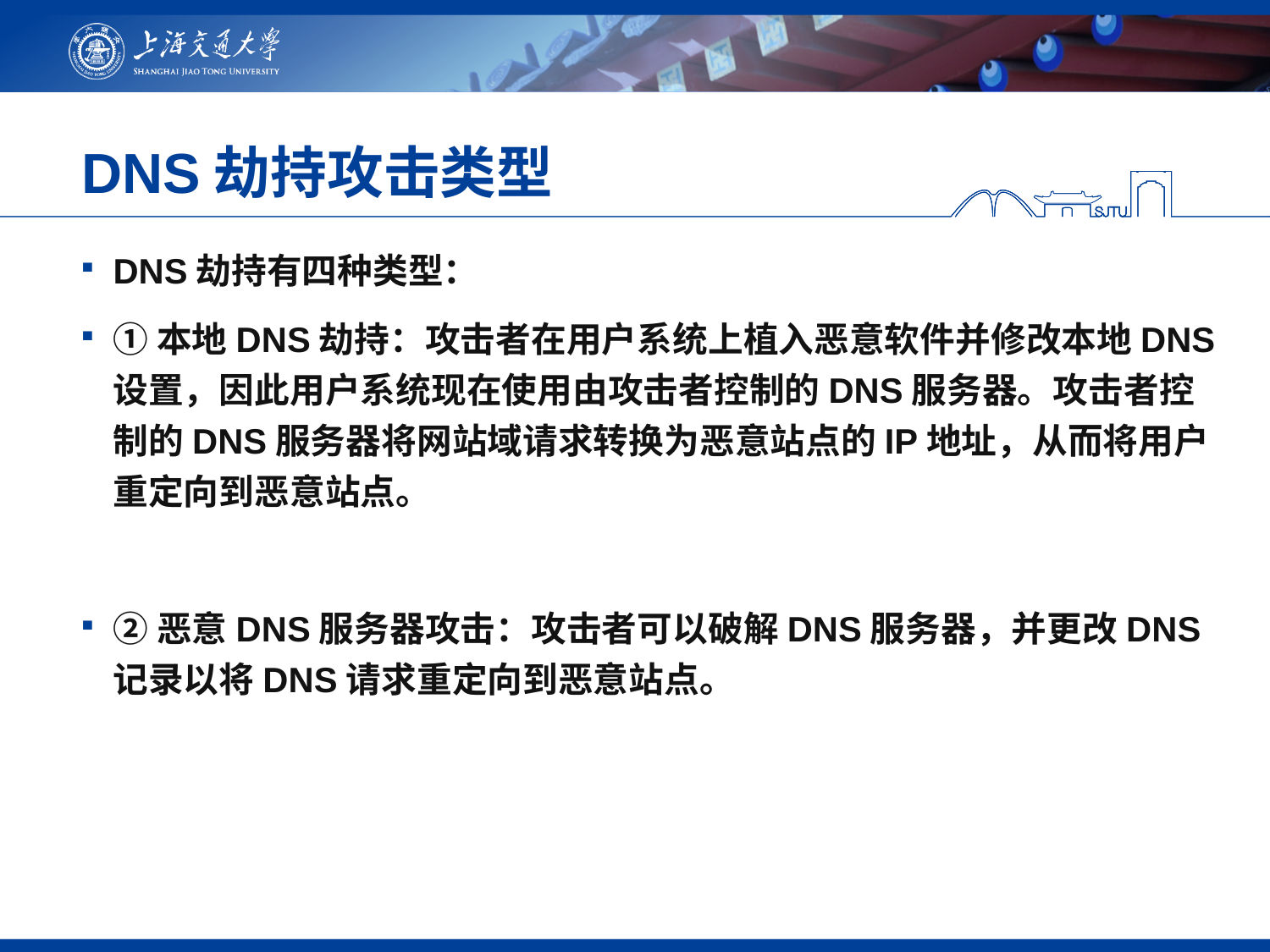

# DNS劫持攻击类型
DNS劫持有四种类型：
①本地DNS劫持：攻击者在用户系统上植入恶意软件并修改本地DNS设置，因此用户系统现在使用由攻击者控制的DNS服务器。攻击者控制的DNS服务器将网站域请求转换为恶意站点的IP地址，从而将用户重定向到恶意站点。

②恶意DNS服务器攻击：攻击者可以破解DNS服务器，并更改DNS记录以将DNS请求重定向到恶意站点。